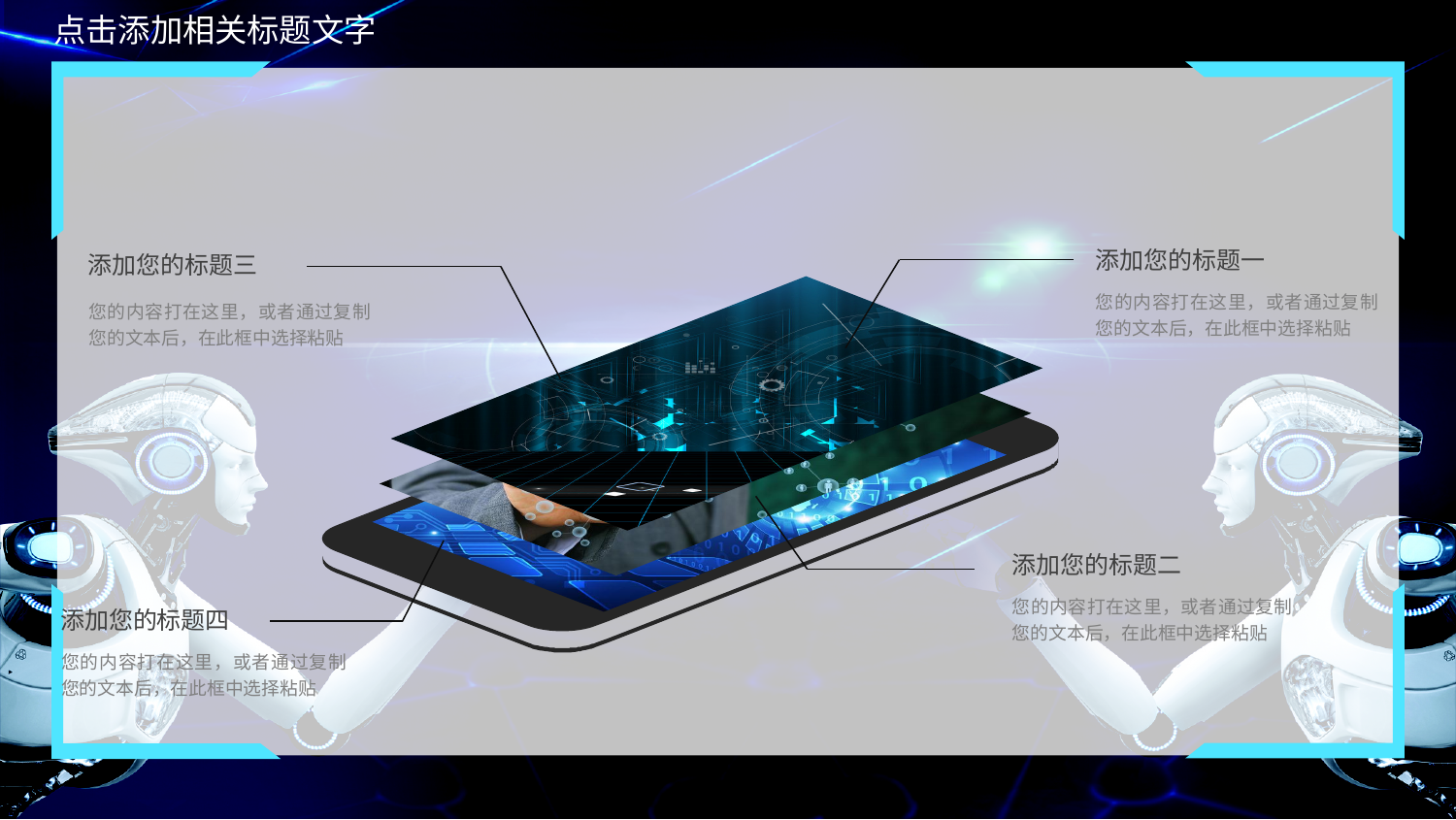

添加您的标题一
您的内容打在这里，或者通过复制您的文本后，在此框中选择粘贴
添加您的标题三
您的内容打在这里，或者通过复制您的文本后，在此框中选择粘贴

添加您的标题二
您的内容打在这里，或者通过复制您的文本后，在此框中选择粘贴
添加您的标题四
您的内容打在这里，或者通过复制您的文本后，在此框中选择粘贴